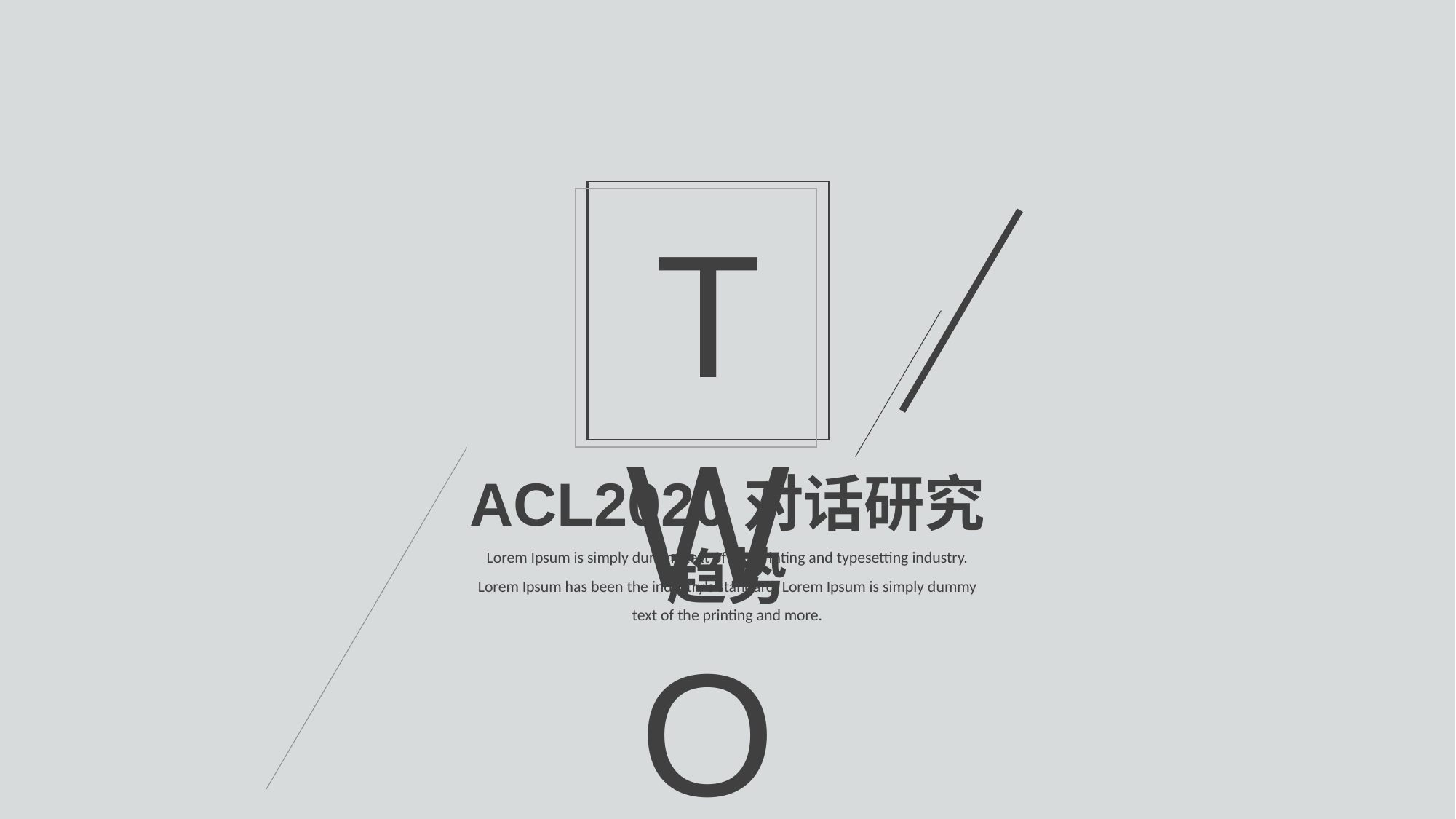

TWO
ACL2020对话研究趋势
Lorem Ipsum is simply dummy text of the printing and typesetting industry. Lorem Ipsum has been the industry's standard. Lorem Ipsum is simply dummy text of the printing and more.